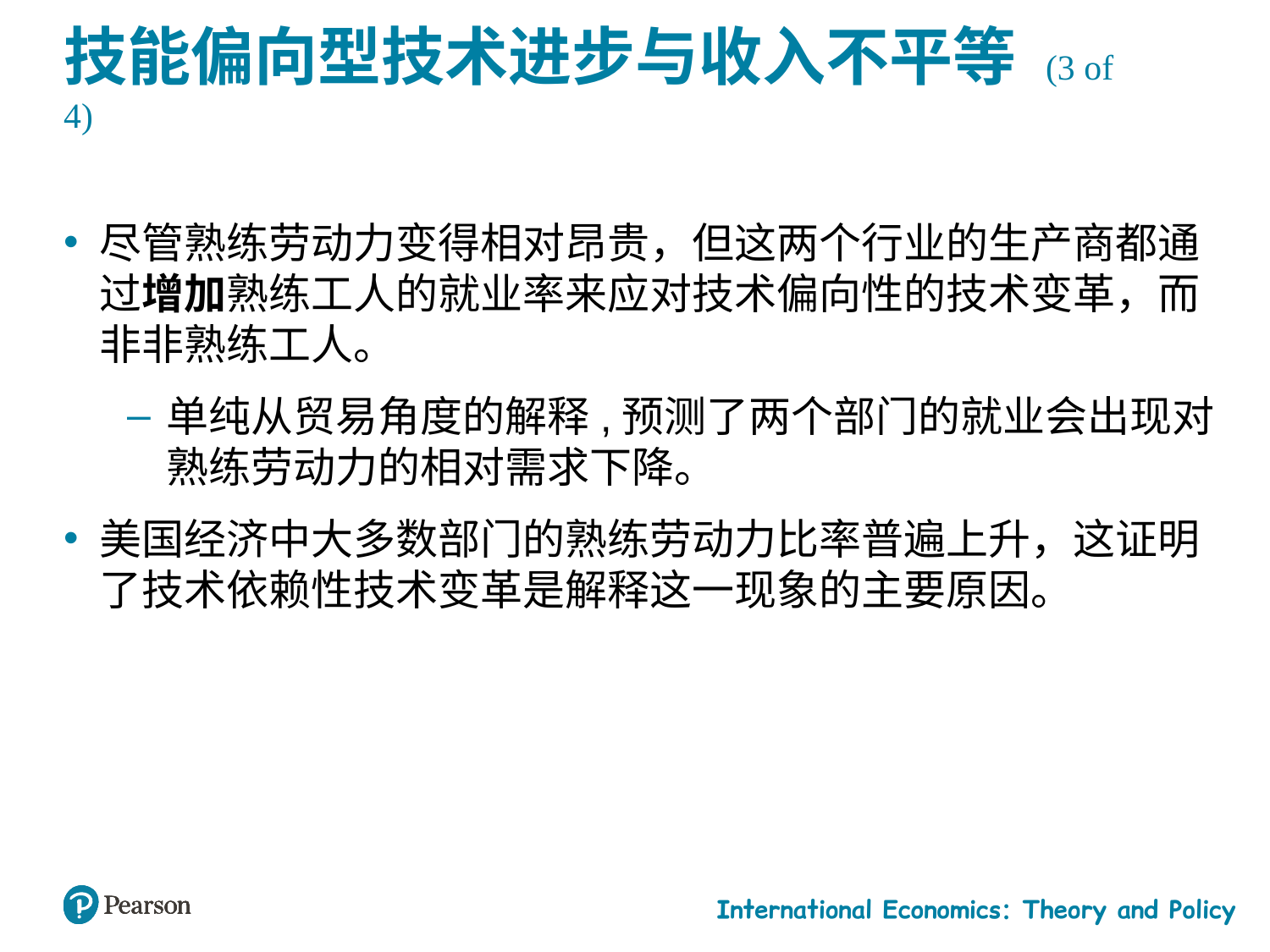

# 技能偏向型技术进步与收入不平等 (3 of 4)
尽管熟练劳动力变得相对昂贵，但这两个行业的生产商都通过增加熟练工人的就业率来应对技术偏向性的技术变革，而非非熟练工人。
单纯从贸易角度的解释,预测了两个部门的就业会出现对熟练劳动力的相对需求下降。
美国经济中大多数部门的熟练劳动力比率普遍上升，这证明了技术依赖性技术变革是解释这一现象的主要原因。